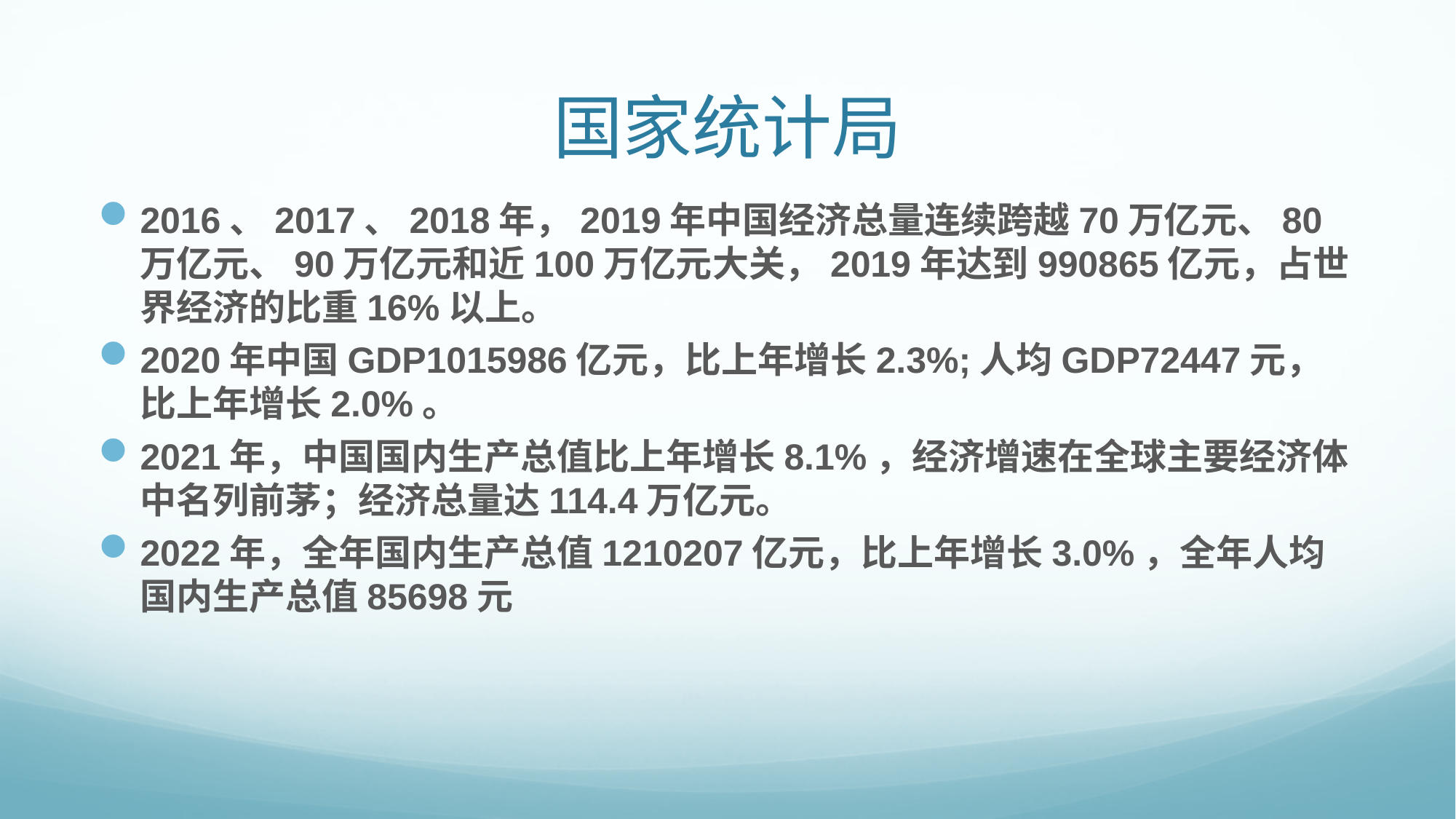

# 国家统计局
2016、2017、2018年，2019年中国经济总量连续跨越70万亿元、80万亿元、90万亿元和近100万亿元大关，2019年达到990865亿元，占世界经济的比重16%以上。
2020年中国GDP1015986亿元，比上年增长2.3%;人均GDP72447元，比上年增长2.0%。
2021年，中国国内生产总值比上年增长8.1%，经济增速在全球主要经济体中名列前茅；经济总量达114.4万亿元。
2022年，全年国内生产总值1210207亿元，比上年增长3.0%，全年人均国内生产总值85698元